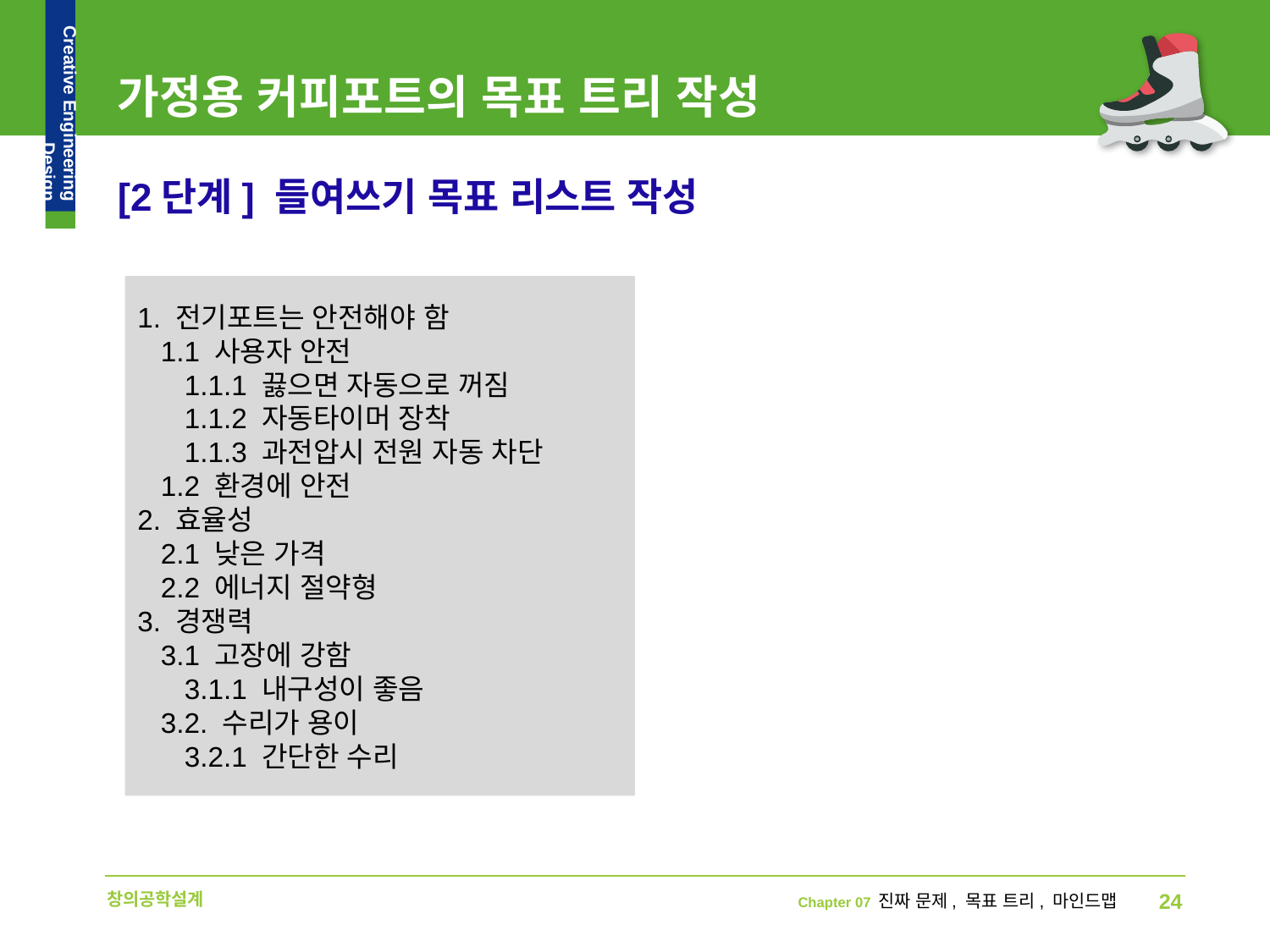

# 가정용 커피포트의 목표 트리 작성
[2단계] 들여쓰기 목표 리스트 작성
1. 전기포트는 안전해야 함
   1.1 사용자 안전
      1.1.1 끓으면 자동으로 꺼짐
      1.1.2 자동타이머 장착
      1.1.3 과전압시 전원 자동 차단
   1.2 환경에 안전
2. 효율성
   2.1 낮은 가격
   2.2 에너지 절약형
3. 경쟁력
   3.1 고장에 강함
      3.1.1 내구성이 좋음
   3.2. 수리가 용이
      3.2.1 간단한 수리